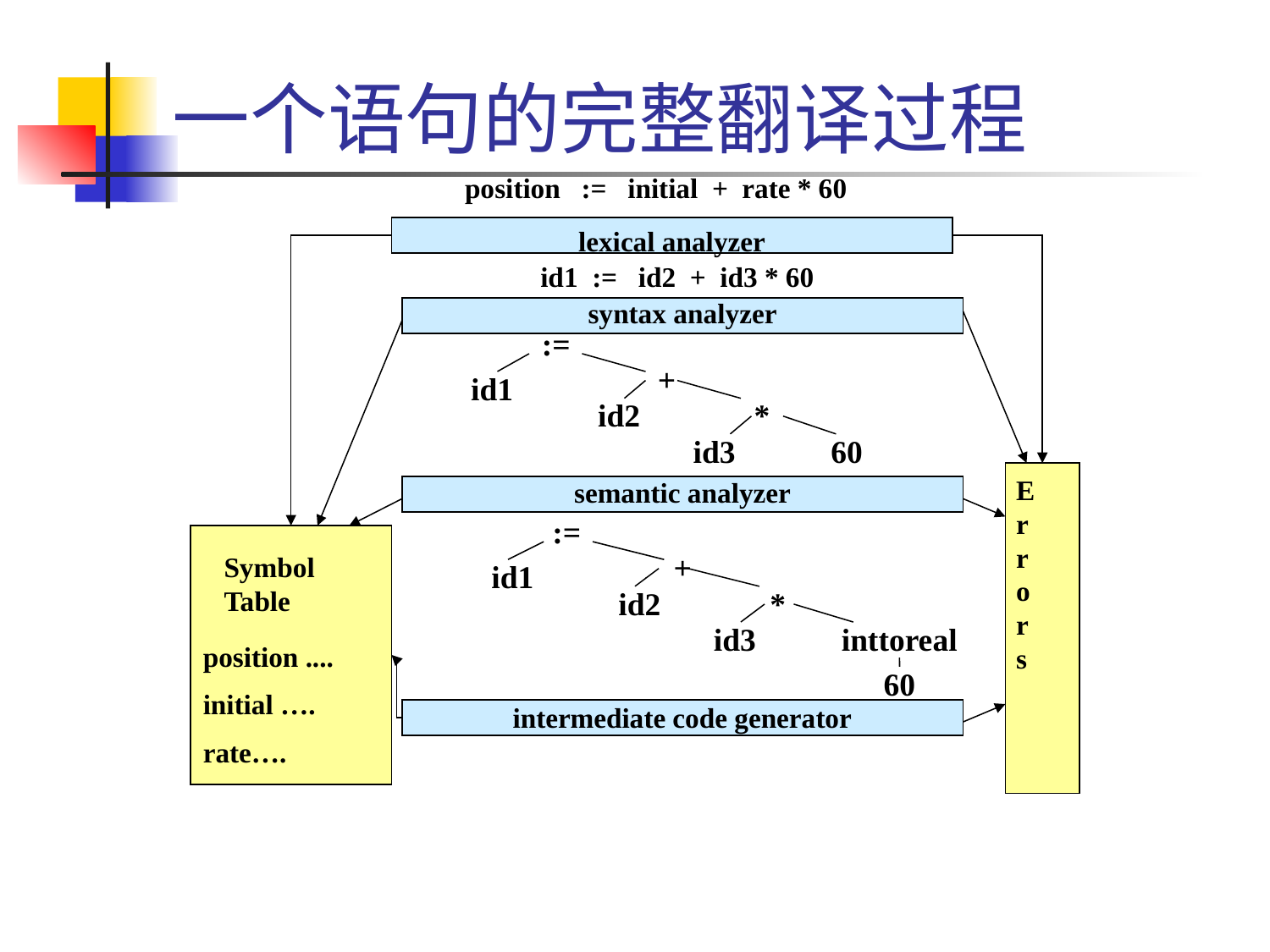

# 一个语句的完整翻译过程
position   :=   initial  +  rate * 60

lexical analyzer
id1  :=   id2  +  id3 * 60
syntax analyzer

:=

+
id1

id2
*

id3
60

semantic analyzer

Errors

:=

+
id1

id2
*

id3
inttoreal
60

Symbol Table
position ....
initial ….
rate….
intermediate code generator